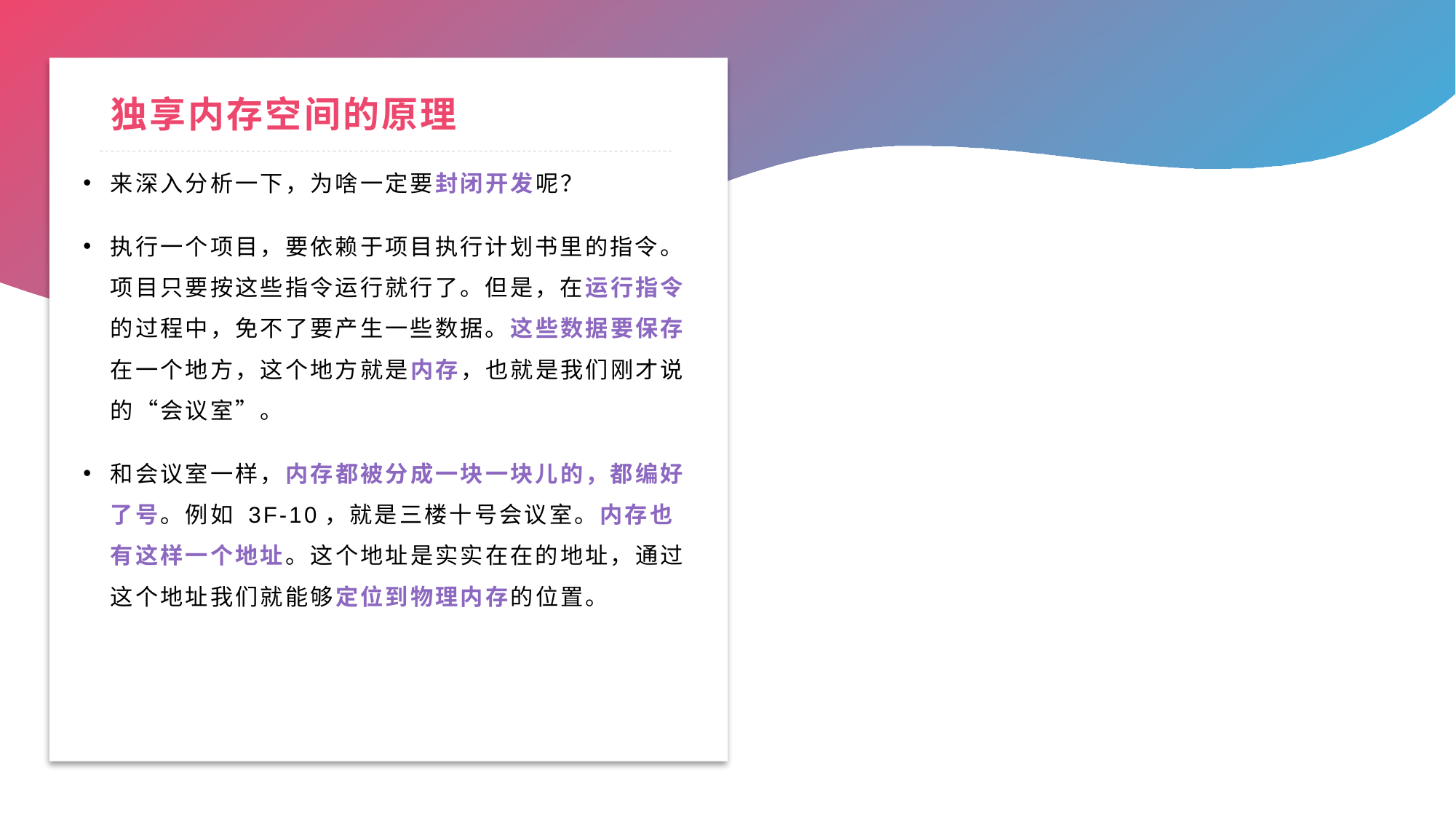

# 独享内存空间的原理
来深入分析一下，为啥一定要封闭开发呢？
执行一个项目，要依赖于项目执行计划书里的指令。项目只要按这些指令运行就行了。但是，在运行指令的过程中，免不了要产生一些数据。这些数据要保存在一个地方，这个地方就是内存，也就是我们刚才说的“会议室”。
和会议室一样，内存都被分成一块一块儿的，都编好了号。例如 3F-10，就是三楼十号会议室。内存也有这样一个地址。这个地址是实实在在的地址，通过这个地址我们就能够定位到物理内存的位置。